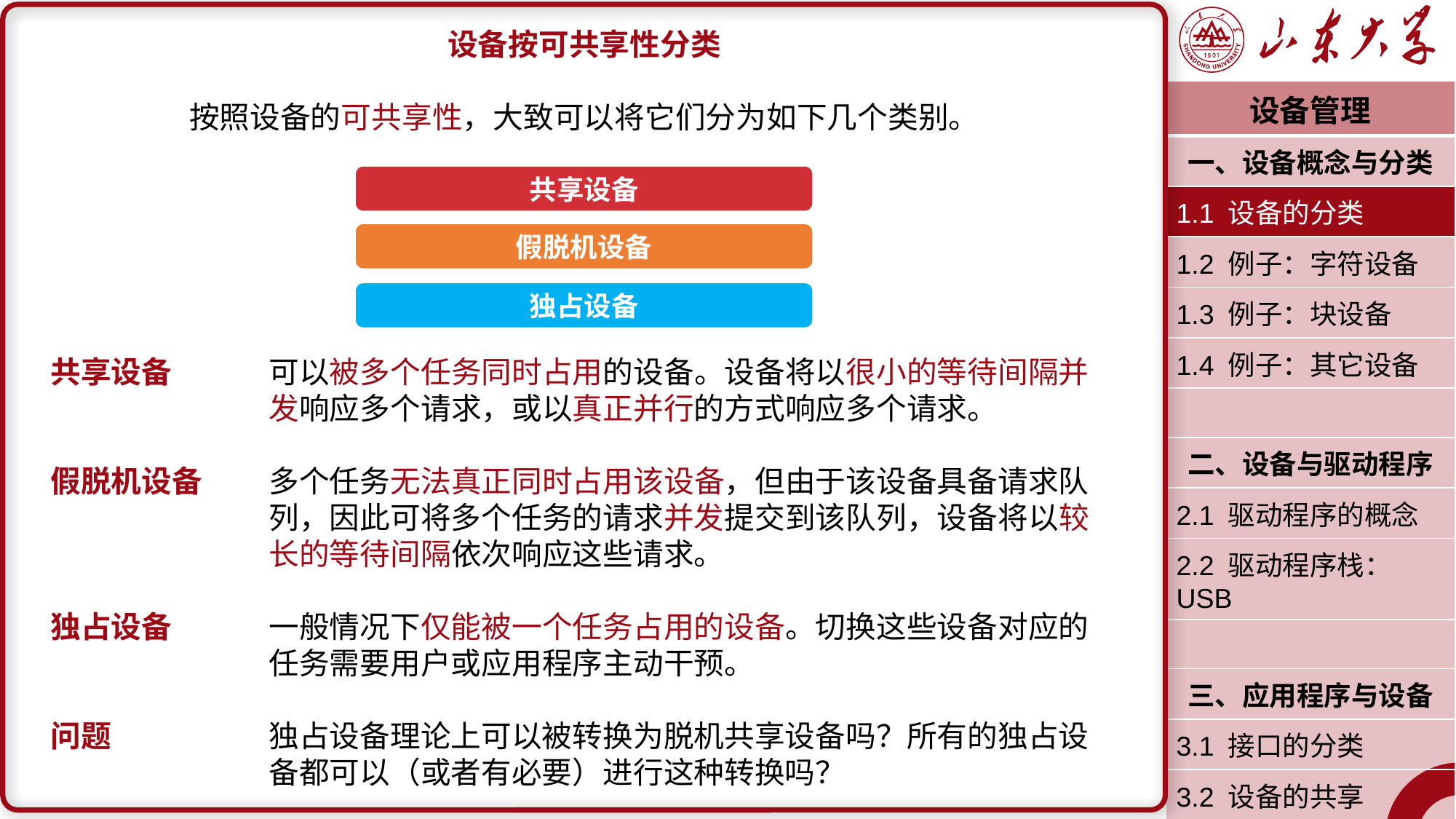

设备按可共享性分类

按照设备的可共享性，大致可以将它们分为如下几个类别。

共享设备	可以被多个任务同时占用的设备。设备将以很小的等待间隔并		发响应多个请求，或以真正并行的方式响应多个请求。

假脱机设备	多个任务无法真正同时占用该设备，但由于该设备具备请求队		列，因此可将多个任务的请求并发提交到该队列，设备将以较		长的等待间隔依次响应这些请求。

独占设备	一般情况下仅能被一个任务占用的设备。切换这些设备对应的		任务需要用户或应用程序主动干预。

问题		独占设备理论上可以被转换为脱机共享设备吗？所有的独占设		备都可以（或者有必要）进行这种转换吗？
| 设备管理 |
| --- |
| 一、设备概念与分类 |
| 1.1 设备的分类 |
| 1.2 例子：字符设备 |
| 1.3 例子：块设备 |
| 1.4 例子：其它设备 |
|  |
| 二、设备与驱动程序 |
| 2.1 驱动程序的概念 |
| 2.2 驱动程序栈：USB |
|  |
| 三、应用程序与设备 |
| 3.1 接口的分类 |
| 3.2 设备的共享 |
| 潘润宇 2023.04 |
共享设备
假脱机设备
独占设备